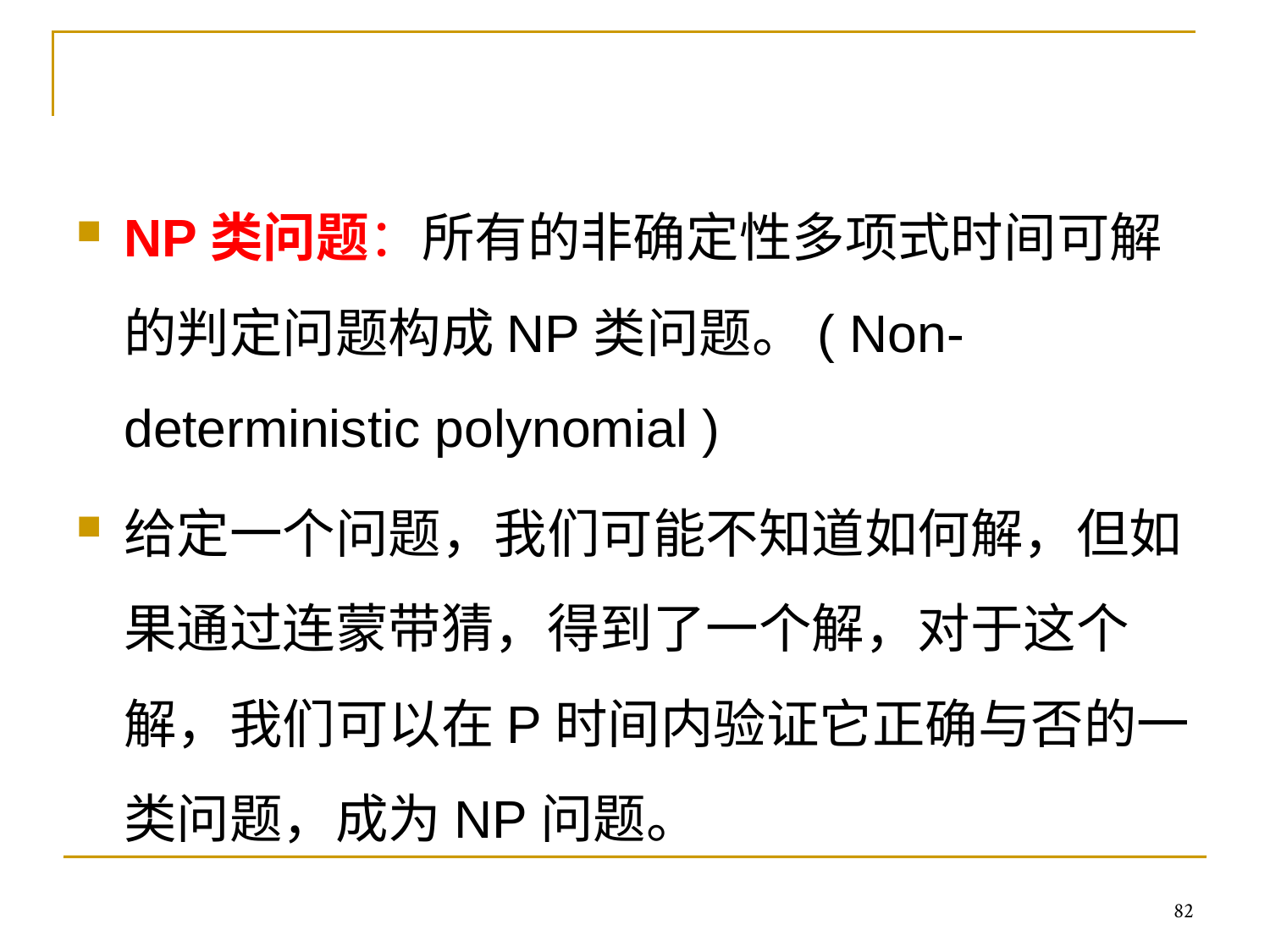

#
NP类问题：所有的非确定性多项式时间可解的判定问题构成NP类问题。( Non-deterministic polynomial )
给定一个问题，我们可能不知道如何解，但如果通过连蒙带猜，得到了一个解，对于这个解，我们可以在P时间内验证它正确与否的一类问题，成为NP问题。

82